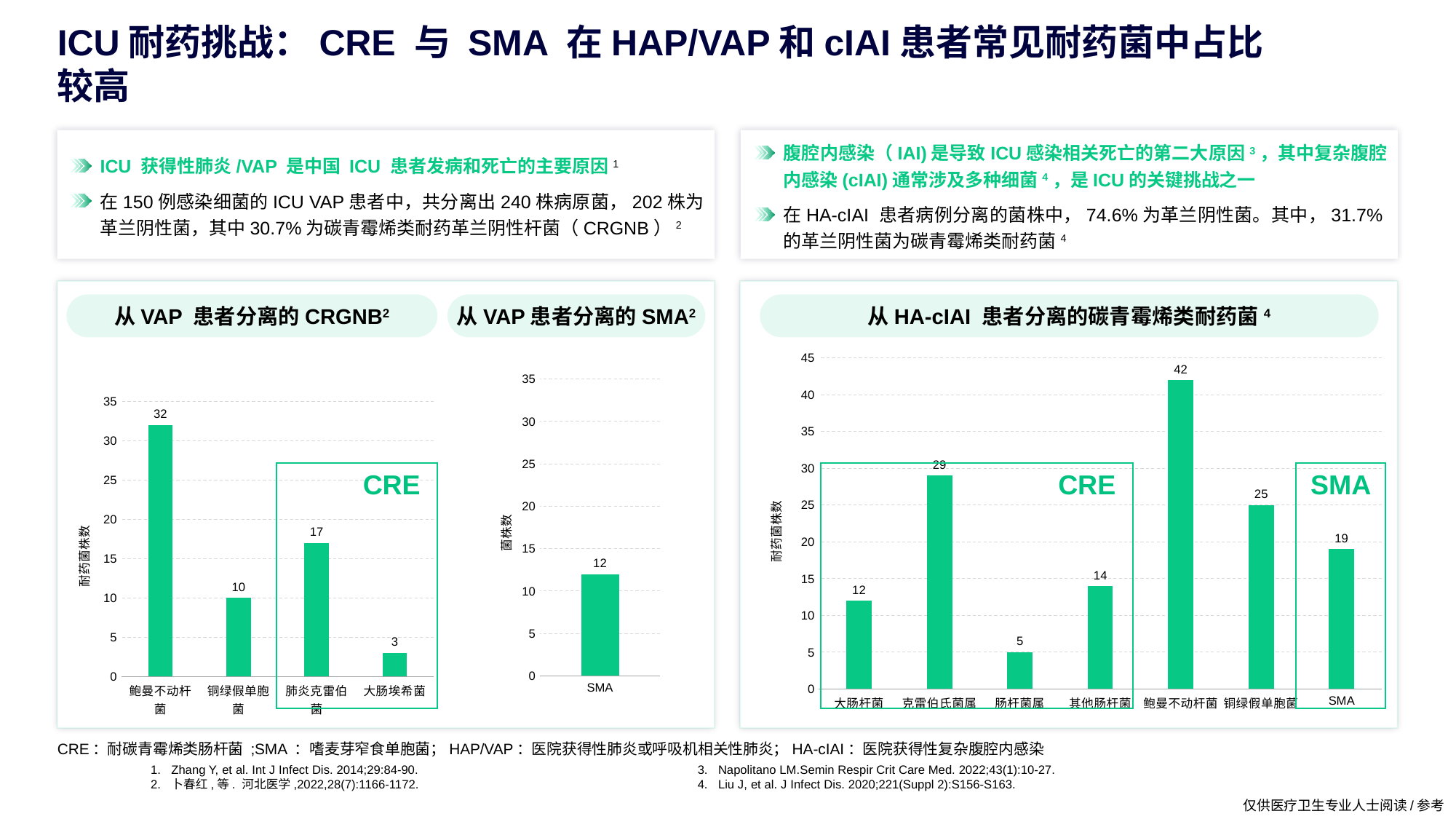

# ICU耐药挑战：CRE 与 SMA 在HAP/VAP和cIAI患者常见耐药菌中占比较高
ICU 获得性肺炎/VAP 是中国 ICU 患者发病和死亡的主要原因1
在150例感染细菌的ICU VAP患者中，共分离出240株病原菌，202株为革兰阴性菌，其中30.7%为碳青霉烯类耐药革兰阴性杆菌（CRGNB）2

腹腔内感染（IAI)是导致ICU感染相关死亡的第二大原因3，其中复杂腹腔内感染(cIAI)通常涉及多种细菌4，是ICU的关键挑战之一
在HA-cIAI 患者病例分离的菌株中，74.6%为革兰阴性菌。其中，31.7%的革兰阴性菌为碳青霉烯类耐药菌4

从VAP 患者分离的CRGNB2

### Chart

| Category | 系列 1 |
|---|---|
| 鲍曼不动杆菌 | 32.0 |
| 铜绿假单胞菌 | 10.0 |
| 肺炎克雷伯菌 | 17.0 |
| 大肠埃希菌 | 3.0 |
从VAP患者分离的SMA2

### Chart

| Category | 系列 1 |
|---|---|
| SMA | 12.0 |
从HA-cIAI 患者分离的碳青霉烯类耐药菌4

### Chart

| Category | 系列 1 |
|---|---|
| 大肠杆菌 | 12.0 |
| 克雷伯氏菌属 | 29.0 |
| 肠杆菌属 | 5.0 |
| 其他肠杆菌 | 14.0 |
| 鲍曼不动杆菌 | 42.0 |
| 铜绿假单胞菌 | 25.0 |
| SMA | 19.0 |
CRE

CRE

SMA
CRE：耐碳青霉烯类肠杆菌 ;SMA ：嗜麦芽窄食单胞菌；HAP/VAP：医院获得性肺炎或呼吸机相关性肺炎；HA-cIAI：医院获得性复杂腹腔内感染
Zhang Y, et al. Int J Infect Dis. 2014;29:84-90.
卜春红,等. 河北医学,2022,28(7):1166-1172.
Napolitano LM.Semin Respir Crit Care Med. 2022;43(1):10-27.
Liu J, et al. J Infect Dis. 2020;221(Suppl 2):S156-S163.
仅供医疗卫生专业人士阅读/参考